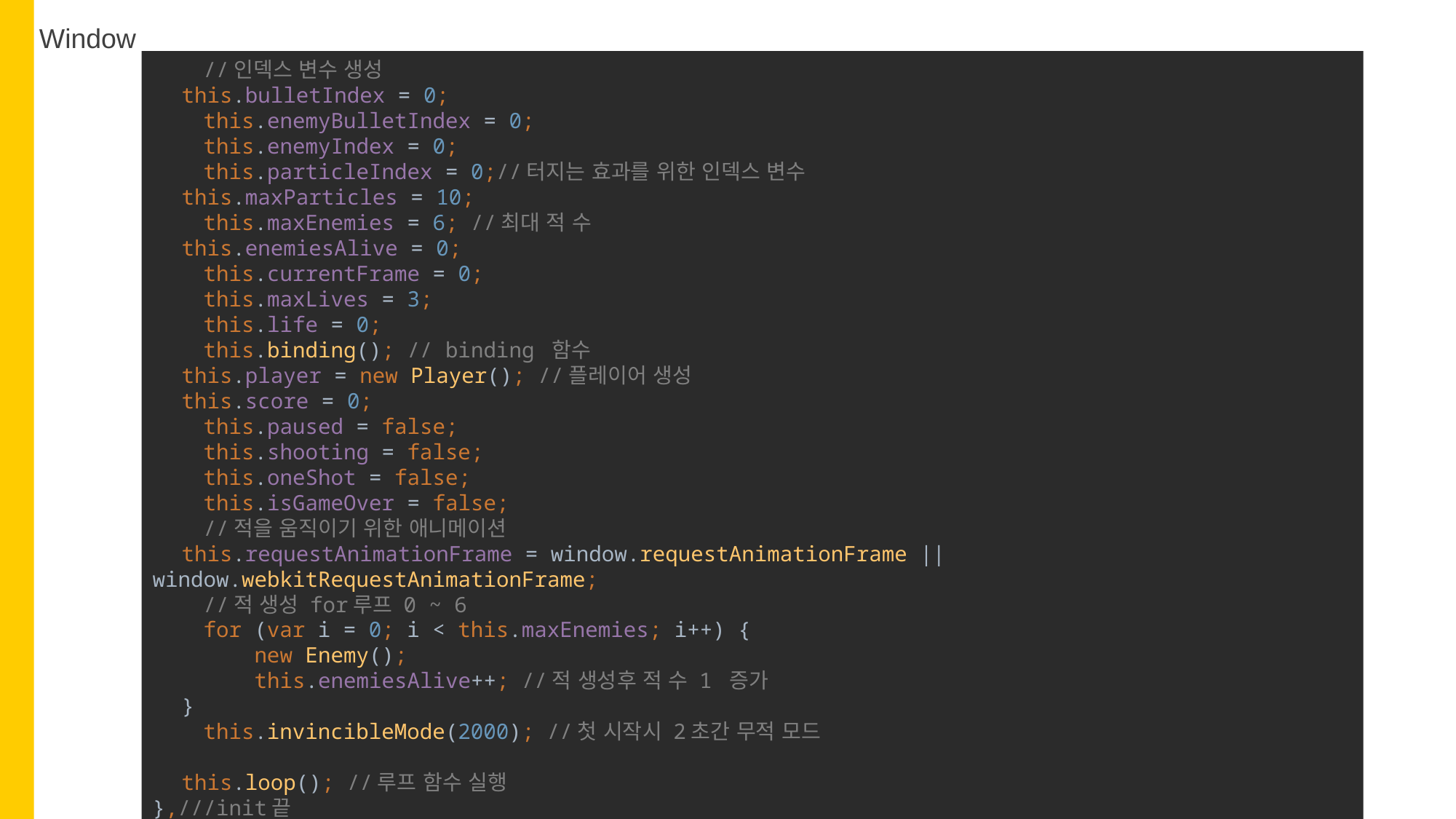

Window
    //인덱스 변수 생성
    this.bulletIndex = 0;
    this.enemyBulletIndex = 0;
    this.enemyIndex = 0;
    this.particleIndex = 0;//터지는 효과를 위한 인덱스 변수
    this.maxParticles = 10;
    this.maxEnemies = 6; //최대 적 수
    this.enemiesAlive = 0;
    this.currentFrame = 0;
    this.maxLives = 3;
    this.life = 0;
    this.binding(); // binding 함수
    this.player = new Player(); //플레이어 생성
    this.score = 0;
    this.paused = false;
    this.shooting = false;
    this.oneShot = false;
    this.isGameOver = false;
    //적을 움직이기 위한 애니메이션
    this.requestAnimationFrame = window.requestAnimationFrame || window.webkitRequestAnimationFrame;
    //적 생성 for루프 0 ~ 6
    for (var i = 0; i < this.maxEnemies; i++) {
        new Enemy();
        this.enemiesAlive++; //적 생성후 적 수 1 증가
    }
    this.invincibleMode(2000); //첫 시작시 2초간 무적 모드
    this.loop(); //루프 함수 실행
},///init끝